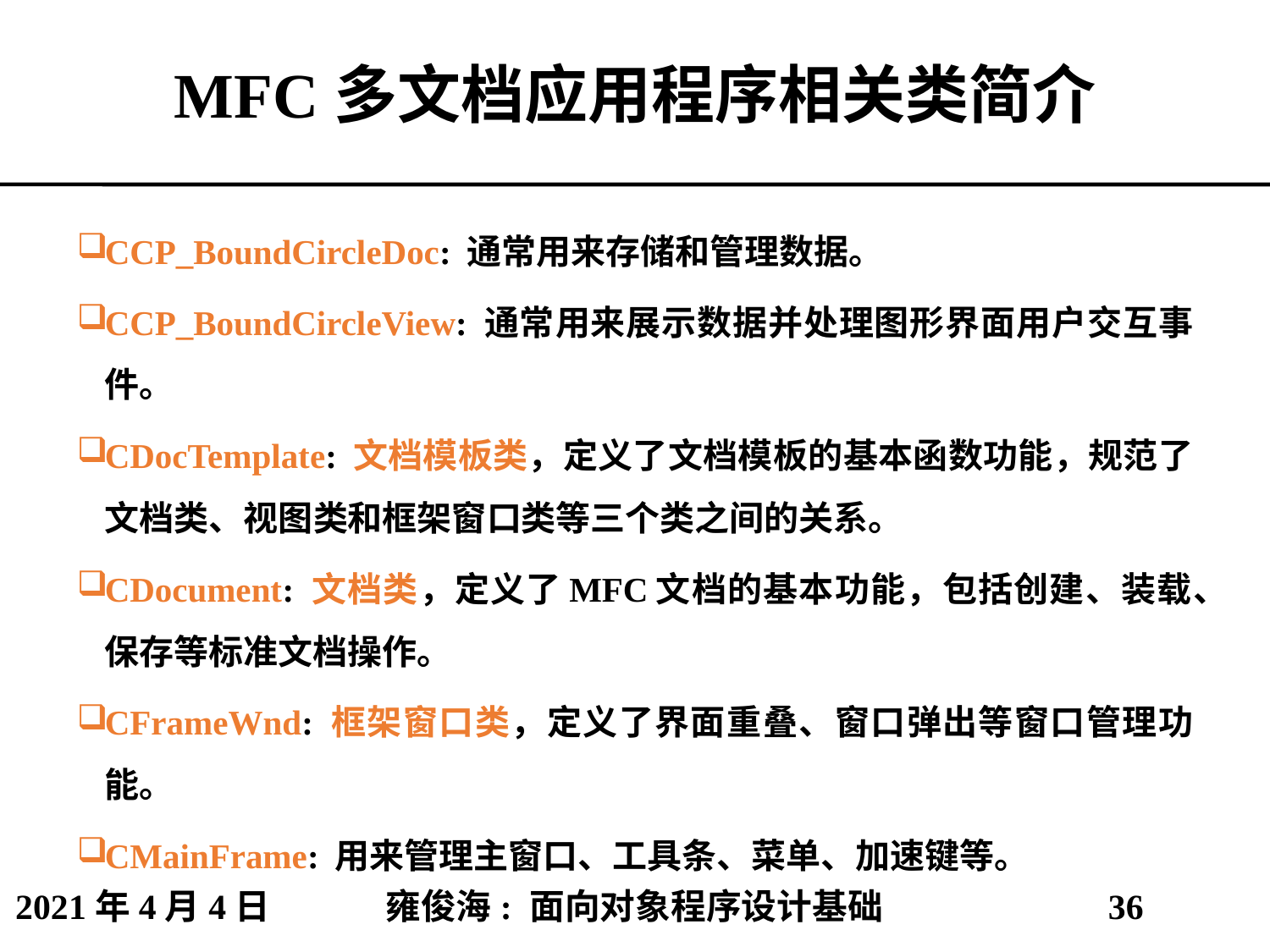

# MFC多文档应用程序相关类简介

CCP_BoundCircleDoc: 通常用来存储和管理数据。
CCP_BoundCircleView: 通常用来展示数据并处理图形界面用户交互事件。
CDocTemplate: 文档模板类，定义了文档模板的基本函数功能，规范了文档类、视图类和框架窗口类等三个类之间的关系。
CDocument: 文档类，定义了MFC文档的基本功能，包括创建、装载、保存等标准文档操作。
CFrameWnd: 框架窗口类，定义了界面重叠、窗口弹出等窗口管理功能。
CMainFrame: 用来管理主窗口、工具条、菜单、加速键等。
2021年4月4日
雍俊海: 面向对象程序设计基础
36